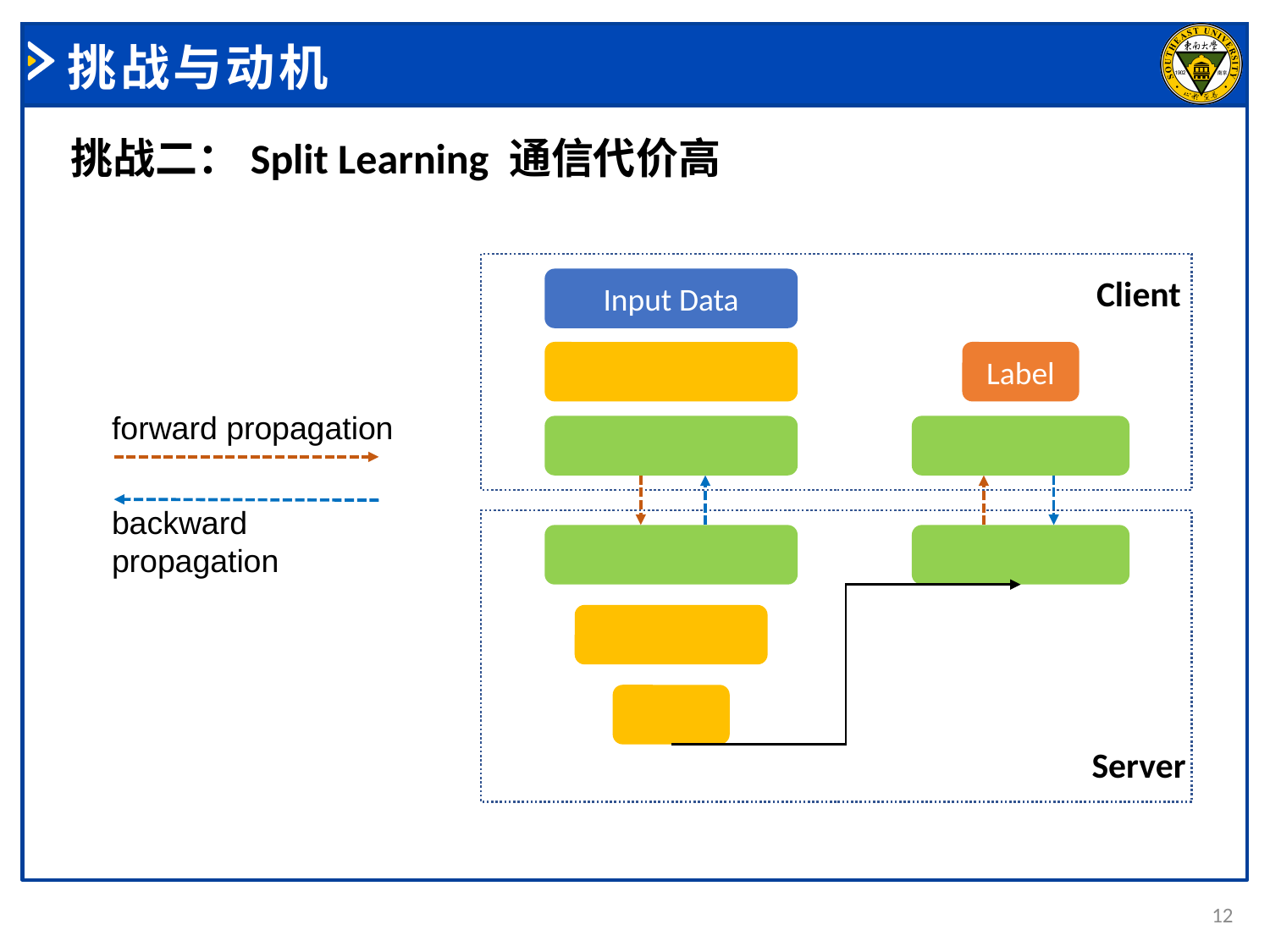

# 挑战与动机
挑战二：Split Learning 通信代价高

Client
Input Data

Label

Server
forward propagation
backward propagation
12